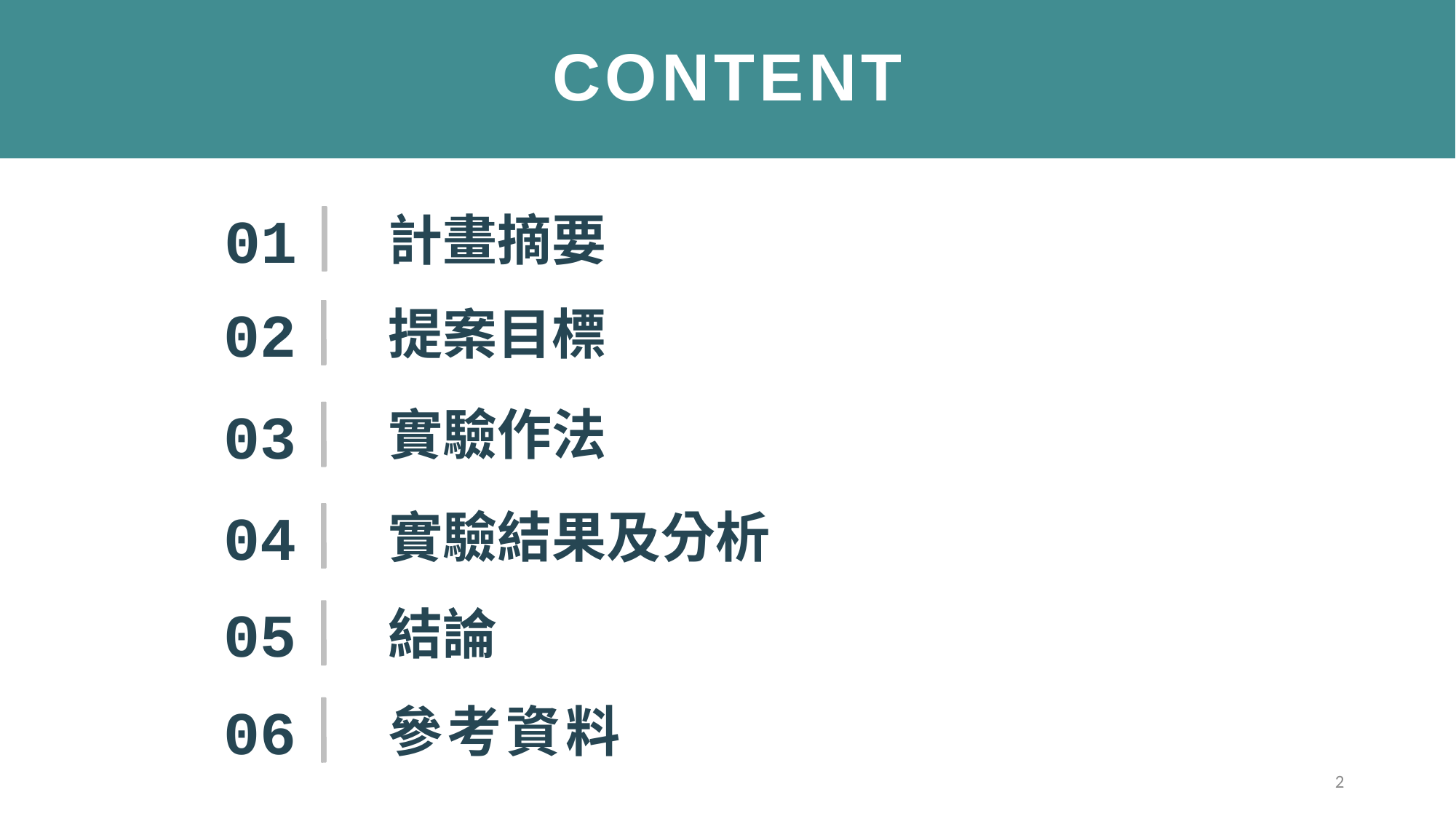

# CONTENT
計畫摘要

提案目標

實驗作法

實驗結果及分析

結論

參考資料

2